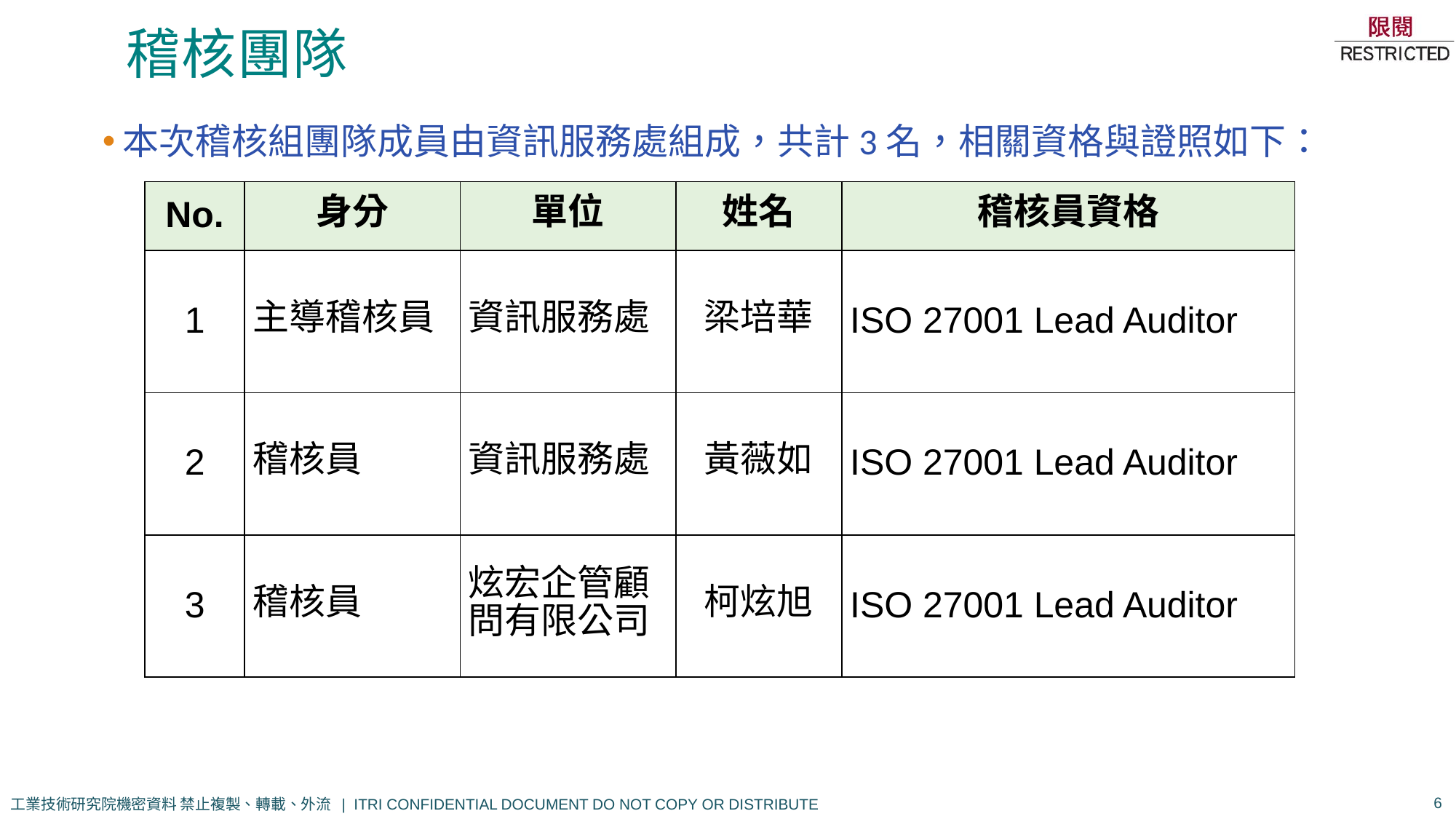

# 稽核團隊
本次稽核組團隊成員由資訊服務處組成，共計3名，相關資格與證照如下：
| No. | 身分 | 單位 | 姓名 | 稽核員資格 |
| --- | --- | --- | --- | --- |
| 1 | 主導稽核員 | 資訊服務處 | 梁培華 | ISO 27001 Lead Auditor |
| 2 | 稽核員 | 資訊服務處 | 黃薇如 | ISO 27001 Lead Auditor |
| 3 | 稽核員 | 炫宏企管顧問有限公司 | 柯炫旭 | ISO 27001 Lead Auditor |
6